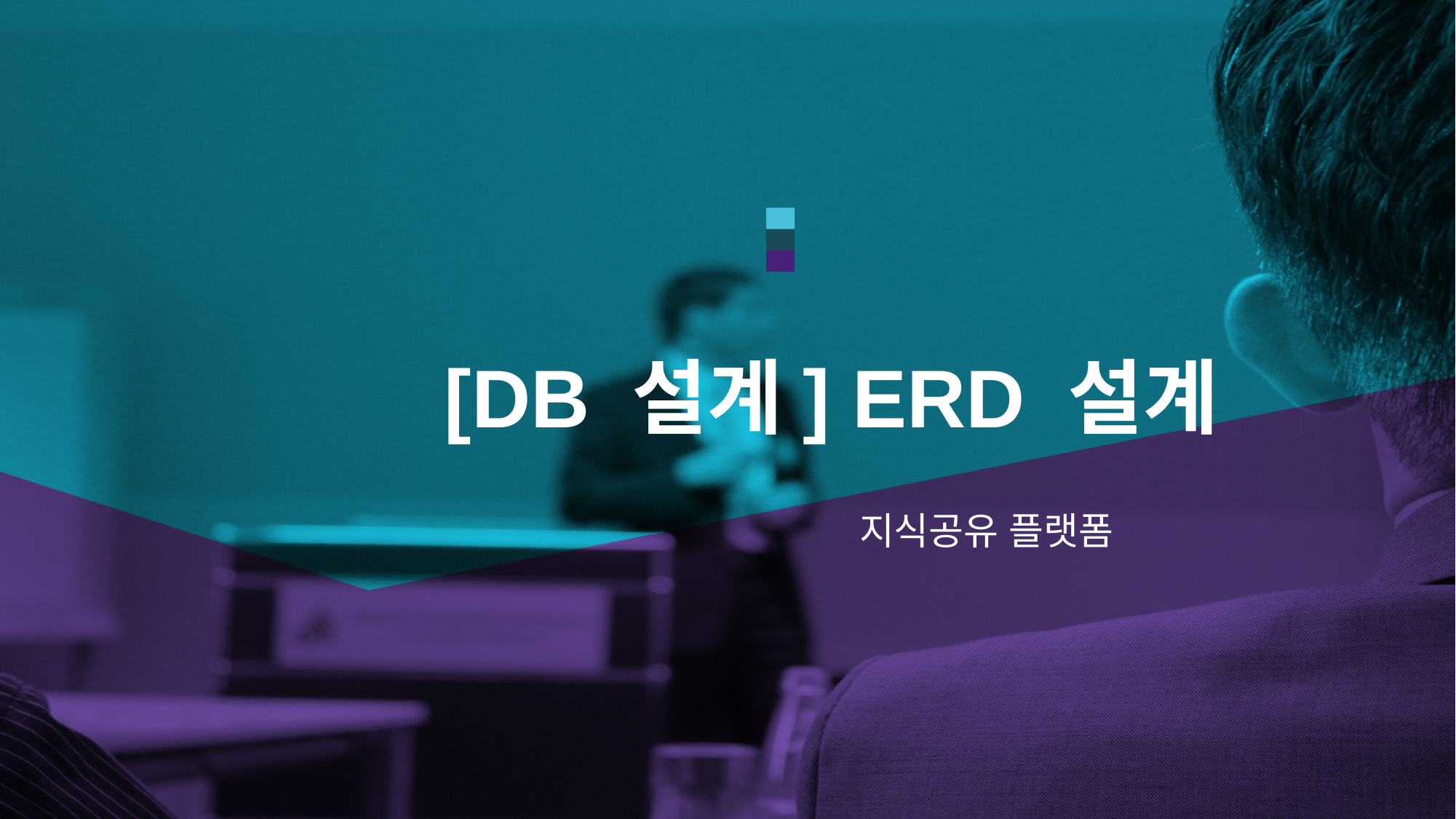

# [DB 설계] ERD 설계
지식공유 플랫폼